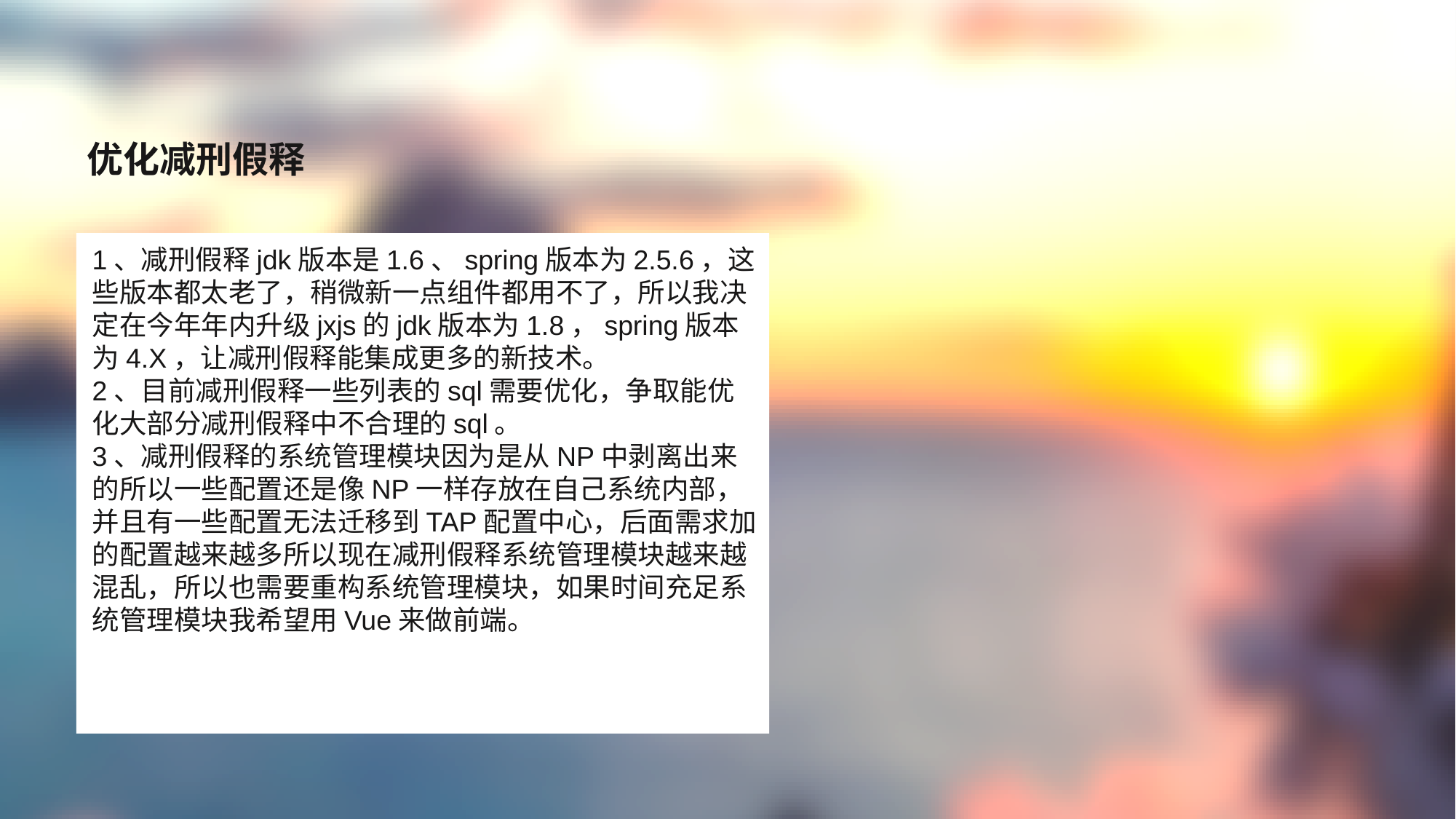

优化减刑假释

1、减刑假释jdk版本是1.6、spring版本为2.5.6，这些版本都太老了，稍微新一点组件都用不了，所以我决定在今年年内升级jxjs的jdk版本为1.8，spring版本为4.X，让减刑假释能集成更多的新技术。
2、目前减刑假释一些列表的sql需要优化，争取能优化大部分减刑假释中不合理的sql。
3、减刑假释的系统管理模块因为是从NP中剥离出来的所以一些配置还是像NP一样存放在自己系统内部，并且有一些配置无法迁移到TAP配置中心，后面需求加的配置越来越多所以现在减刑假释系统管理模块越来越混乱，所以也需要重构系统管理模块，如果时间充足系统管理模块我希望用Vue来做前端。